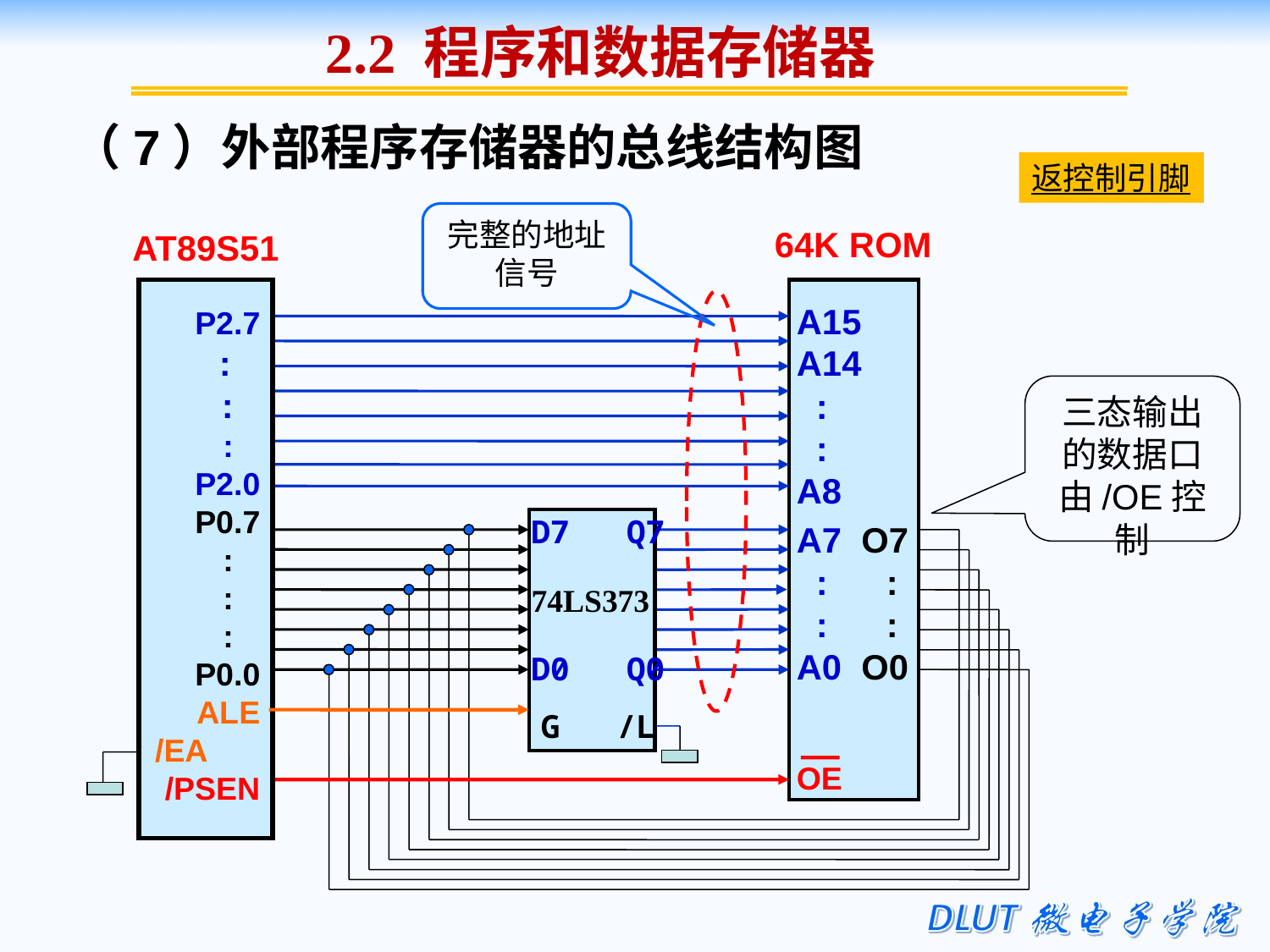

2.2 程序和数据存储器
（7）外部程序存储器的总线结构图
返控制引脚
完整的地址信号
64K ROM
AT89S51

P2.7
:
:
:
P2.0
P0.7
:
:
:
P0.0
ALE
/EA
/PSEN

A15
A14
  :
  :
A8
A7  O7
  :      :
  :      :
A0  O0

OE

三态输出的数据口由/OE控制

D7   Q7

74LS373

D0   Q0
 G   /L